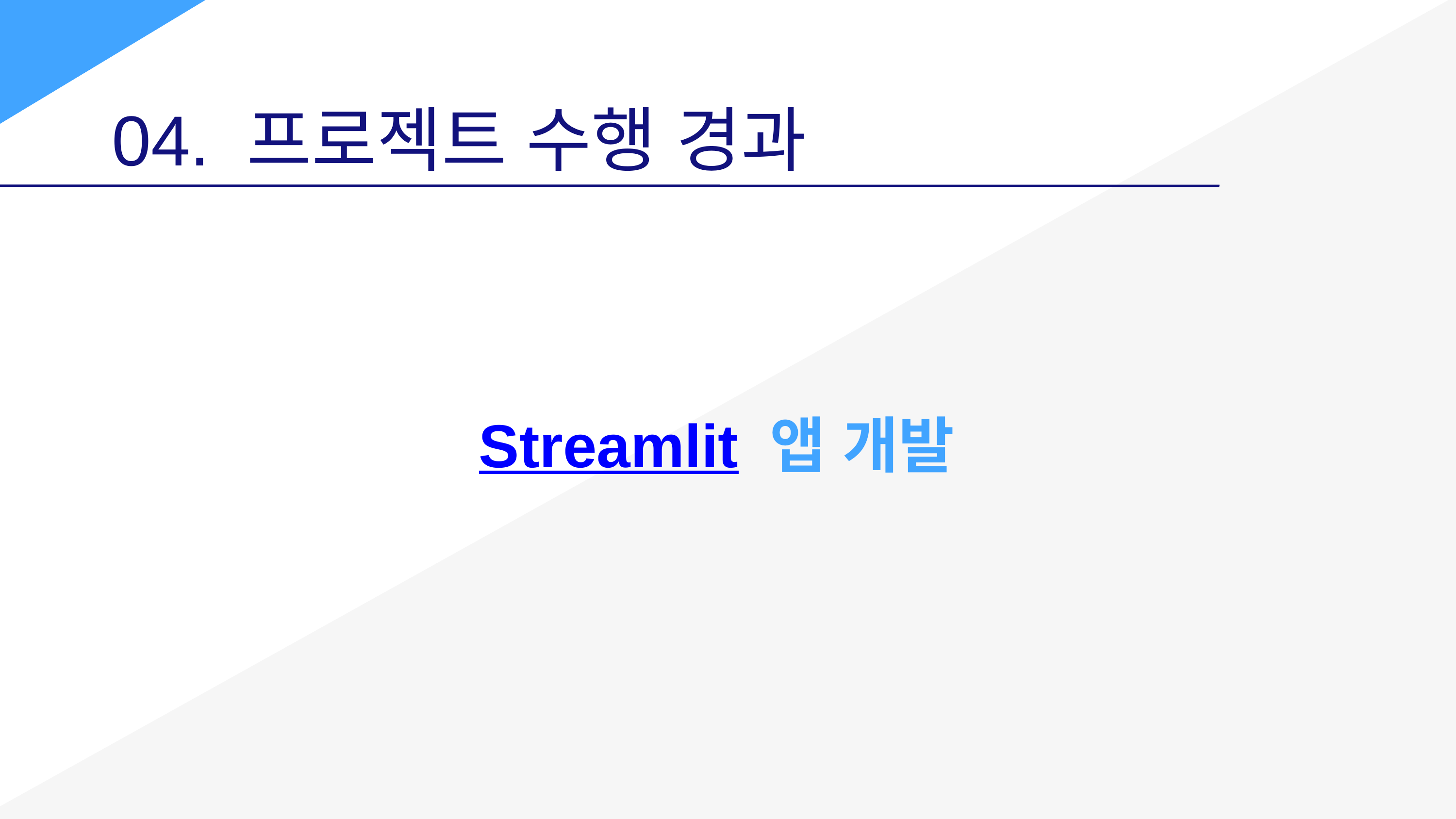

04. 프로젝트 수행 경과

Streamlit 앱 개발